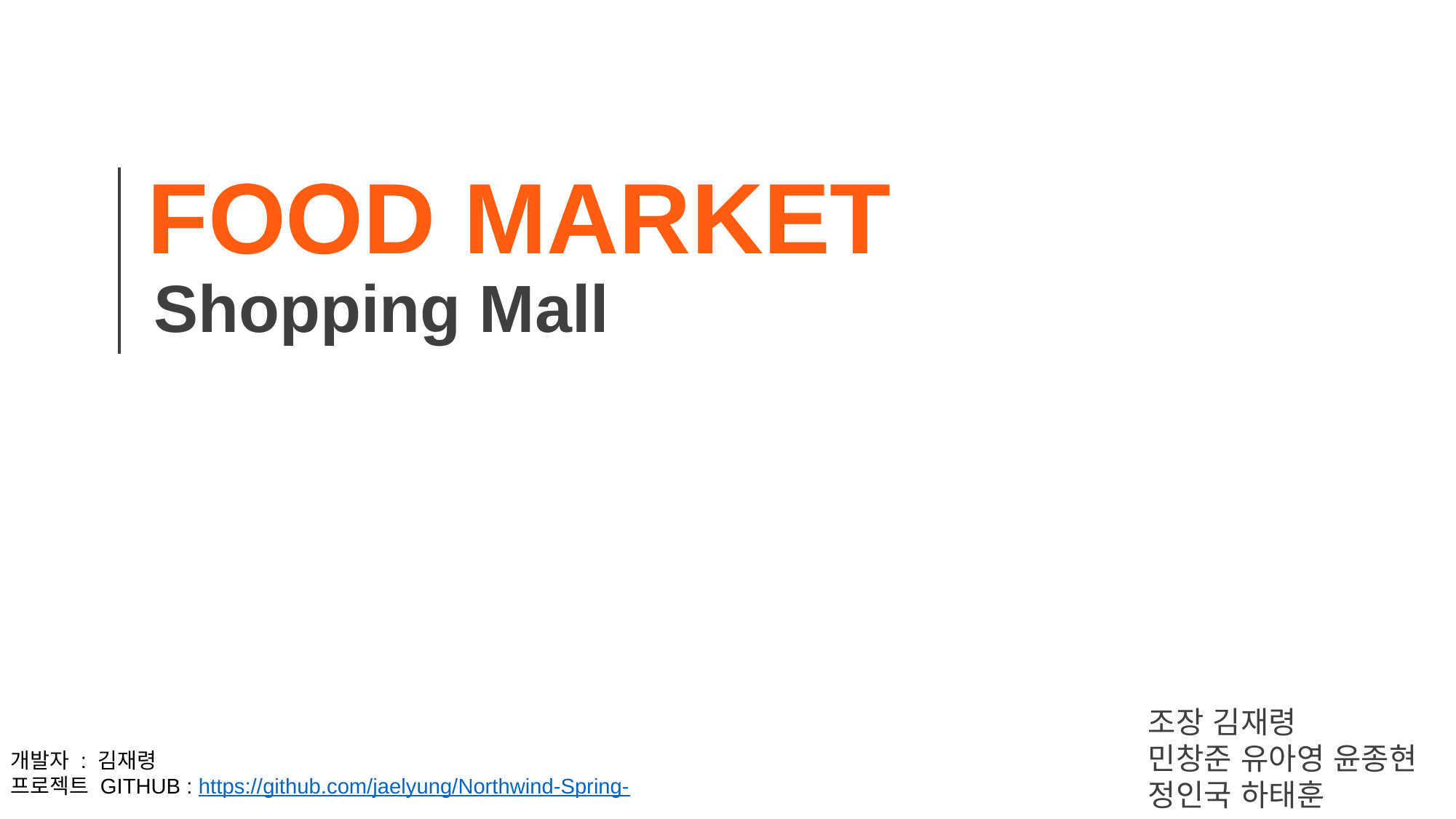

FOOD MARKET
Shopping Mall
조장 김재령
민창준 유아영 윤종현 정인국 하태훈
개발자 : 김재령
프로젝트 GITHUB : https://github.com/jaelyung/Northwind-Spring-